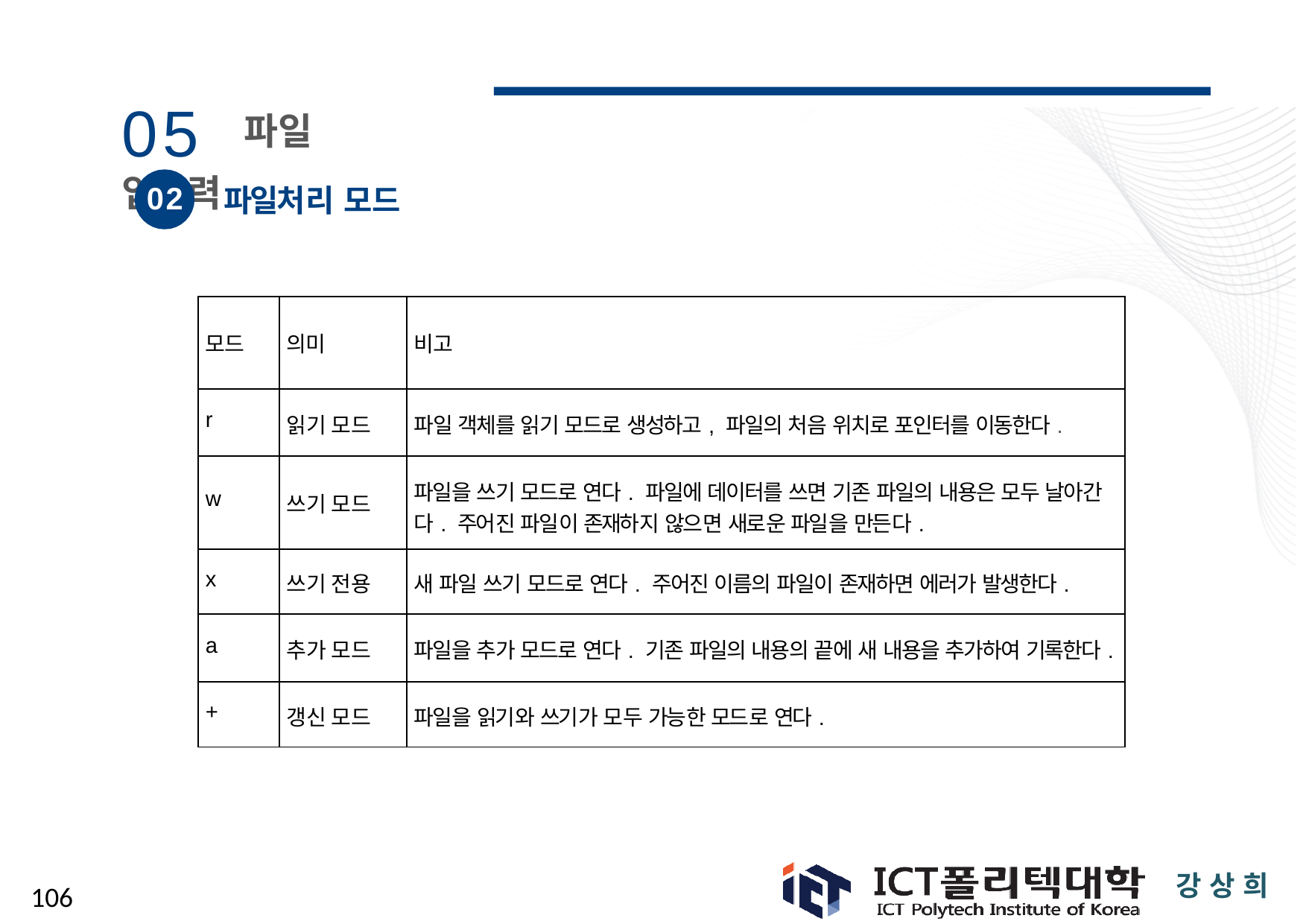

# 05 파일 입출력

02
파일처리 모드
| 모드 | 의미 | 비고 |
| --- | --- | --- |
| r | 읽기 모드 | 파일 객체를 읽기 모드로 생성하고, 파일의 처음 위치로 포인터를 이동한다. |
| w | 쓰기 모드 | 파일을 쓰기 모드로 연다. 파일에 데이터를 쓰면 기존 파일의 내용은 모두 날아간 다. 주어진 파일이 존재하지 않으면 새로운 파일을 만든다. |
| x | 쓰기 전용 | 새 파일 쓰기 모드로 연다. 주어진 이름의 파일이 존재하면 에러가 발생한다. |
| a | 추가 모드 | 파일을 추가 모드로 연다. 기존 파일의 내용의 끝에 새 내용을 추가하여 기록한다. |
| + | 갱신 모드 | 파일을 읽기와 쓰기가 모두 가능한 모드로 연다. |